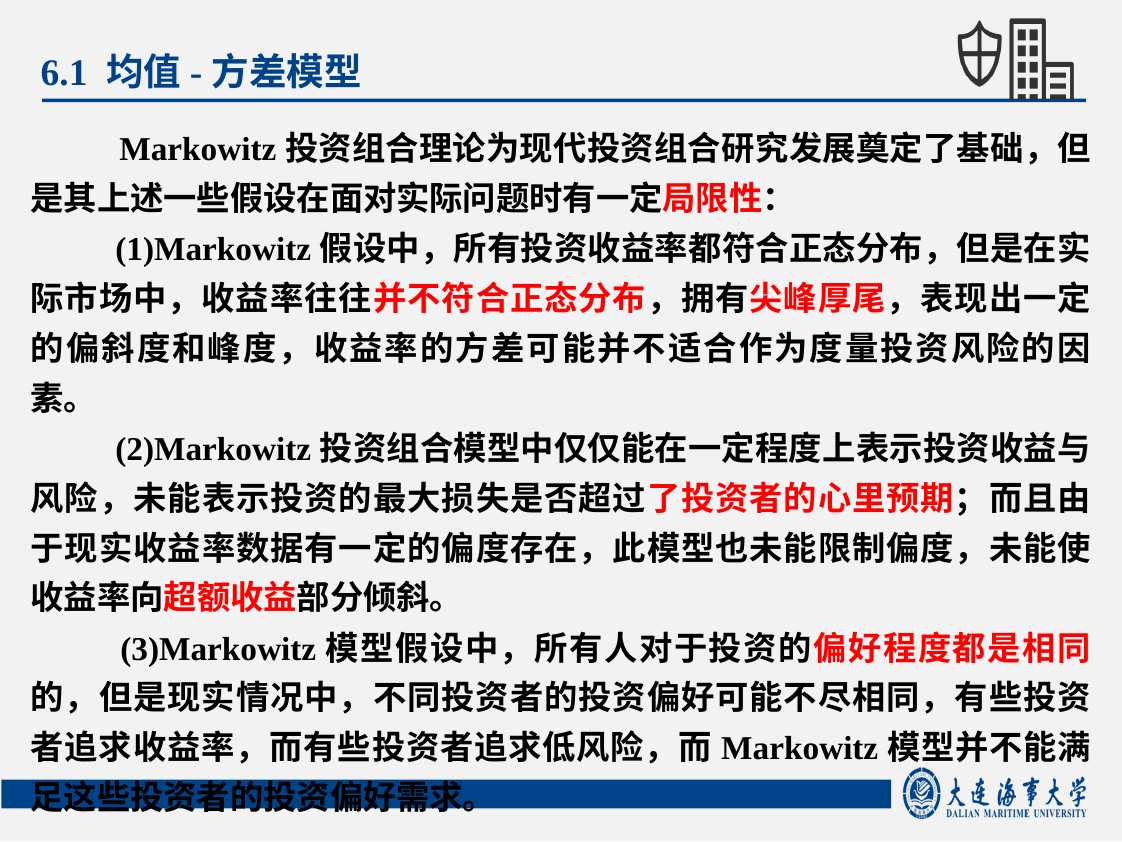

6.1 均值-方差模型

    Markowitz投资组合理论为现代投资组合研究发展奠定了基础，但是其上述一些假设在面对实际问题时有一定局限性：
    (1)Markowitz假设中，所有投资收益率都符合正态分布，但是在实际市场中，收益率往往并不符合正态分布，拥有尖峰厚尾，表现出一定的偏斜度和峰度，收益率的方差可能并不适合作为度量投资风险的因素。
    (2)Markowitz投资组合模型中仅仅能在一定程度上表示投资收益与风险，未能表示投资的最大损失是否超过了投资者的心里预期；而且由于现实收益率数据有一定的偏度存在，此模型也未能限制偏度，未能使收益率向超额收益部分倾斜。
    (3)Markowitz模型假设中，所有人对于投资的偏好程度都是相同的，但是现实情况中，不同投资者的投资偏好可能不尽相同，有些投资者追求收益率，而有些投资者追求低风险，而Markowitz模型并不能满足这些投资者的投资偏好需求。